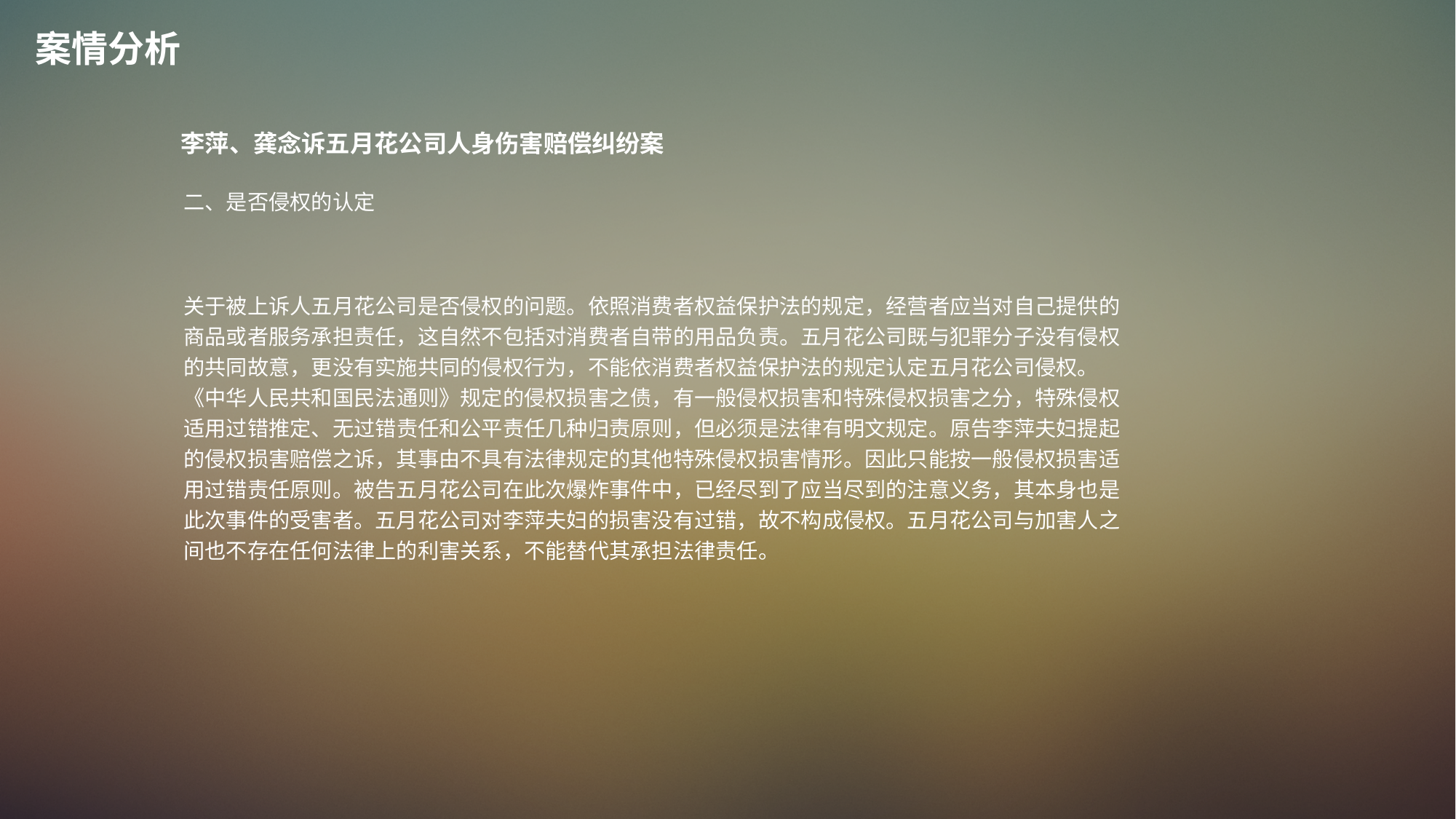

案情分析
李萍、龚念诉五月花公司人身伤害赔偿纠纷案
二、是否侵权的认定

关于被上诉人五月花公司是否侵权的问题。依照消费者权益保护法的规定，经营者应当对自己提供的商品或者服务承担责任，这自然不包括对消费者自带的用品负责。五月花公司既与犯罪分子没有侵权的共同故意，更没有实施共同的侵权行为，不能依消费者权益保护法的规定认定五月花公司侵权。《中华人民共和国民法通则》规定的侵权损害之债，有一般侵权损害和特殊侵权损害之分，特殊侵权适用过错推定、无过错责任和公平责任几种归责原则，但必须是法律有明文规定。原告李萍夫妇提起的侵权损害赔偿之诉，其事由不具有法律规定的其他特殊侵权损害情形。因此只能按一般侵权损害适用过错责任原则。被告五月花公司在此次爆炸事件中，已经尽到了应当尽到的注意义务，其本身也是此次事件的受害者。五月花公司对李萍夫妇的损害没有过错，故不构成侵权。五月花公司与加害人之间也不存在任何法律上的利害关系，不能替代其承担法律责任。